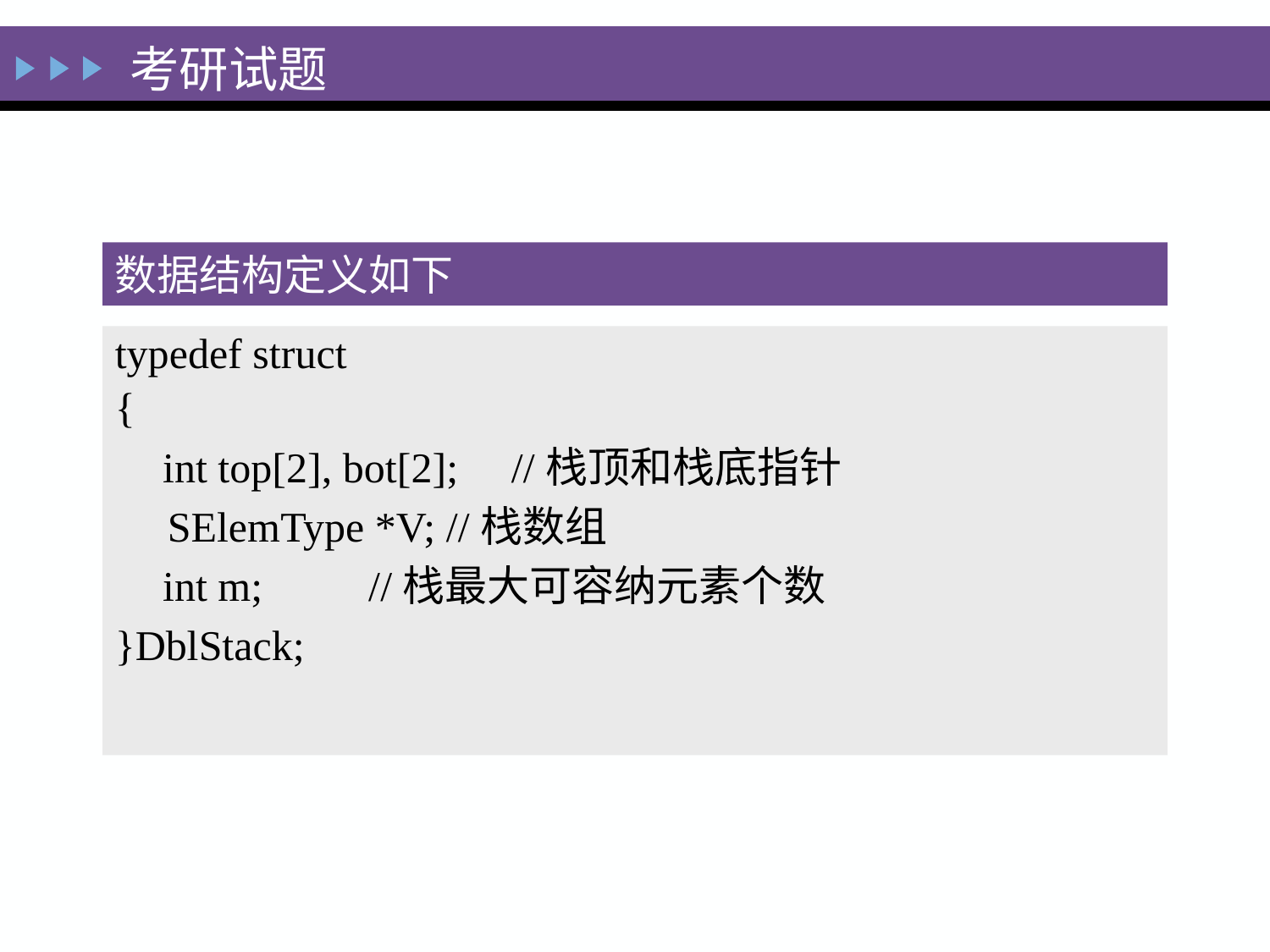

# 考研试题
数据结构定义如下
typedef struct
{
	int top[2], bot[2];     //栈顶和栈底指针
　SElemType *V; //栈数组
	int m;          //栈最大可容纳元素个数
}DblStack;